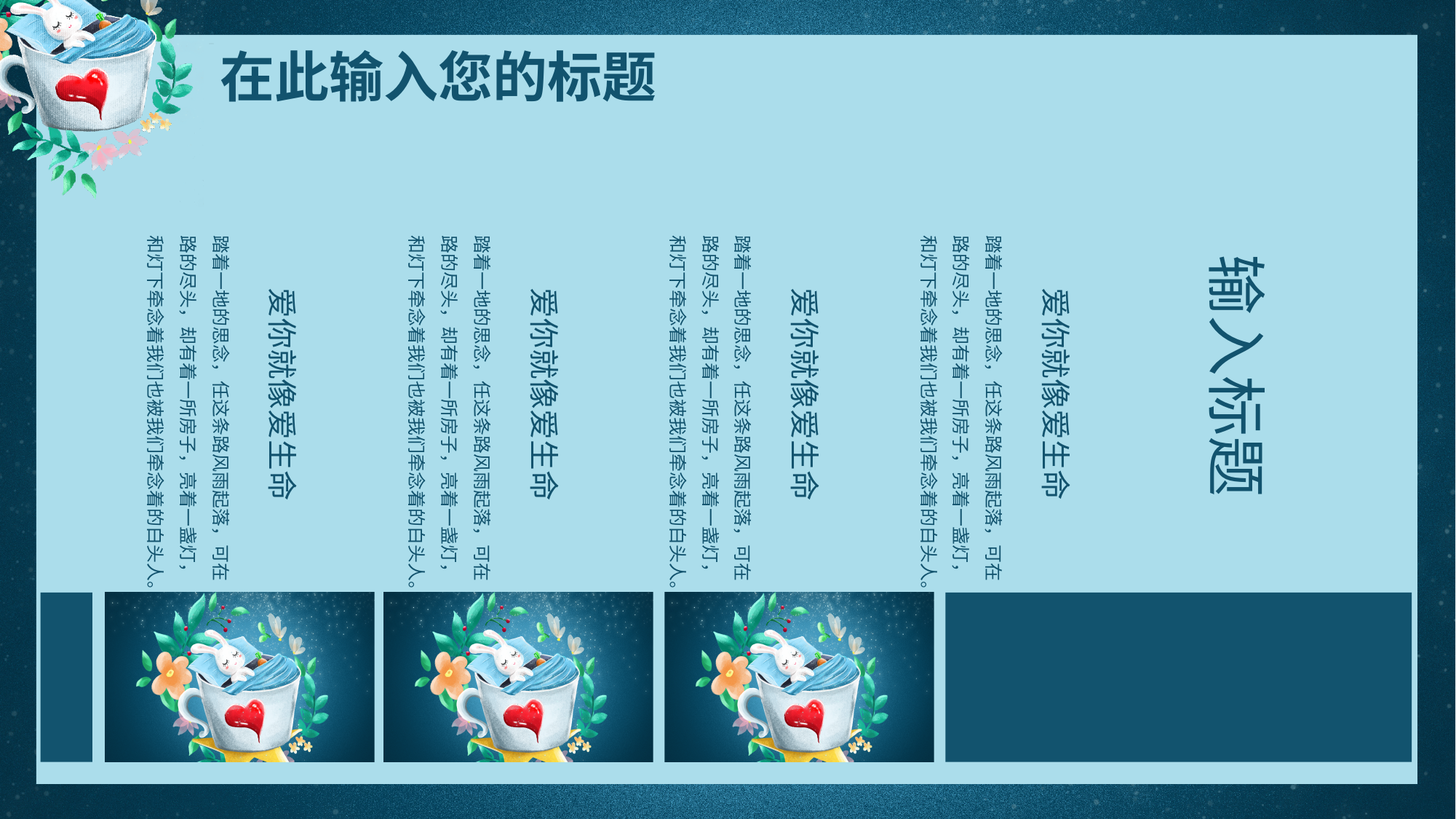

在此输入您的标题
踏着一地的思念，任这条路风雨起落，可在路的尽头，却有着一所房子，亮着一盏灯，和灯下牵念着我们也被我们牵念着的白头人。
踏着一地的思念，任这条路风雨起落，可在路的尽头，却有着一所房子，亮着一盏灯，和灯下牵念着我们也被我们牵念着的白头人。
踏着一地的思念，任这条路风雨起落，可在路的尽头，却有着一所房子，亮着一盏灯，和灯下牵念着我们也被我们牵念着的白头人。
踏着一地的思念，任这条路风雨起落，可在路的尽头，却有着一所房子，亮着一盏灯，和灯下牵念着我们也被我们牵念着的白头人。
输入标题
爱你就像爱生命
爱你就像爱生命
爱你就像爱生命
爱你就像爱生命